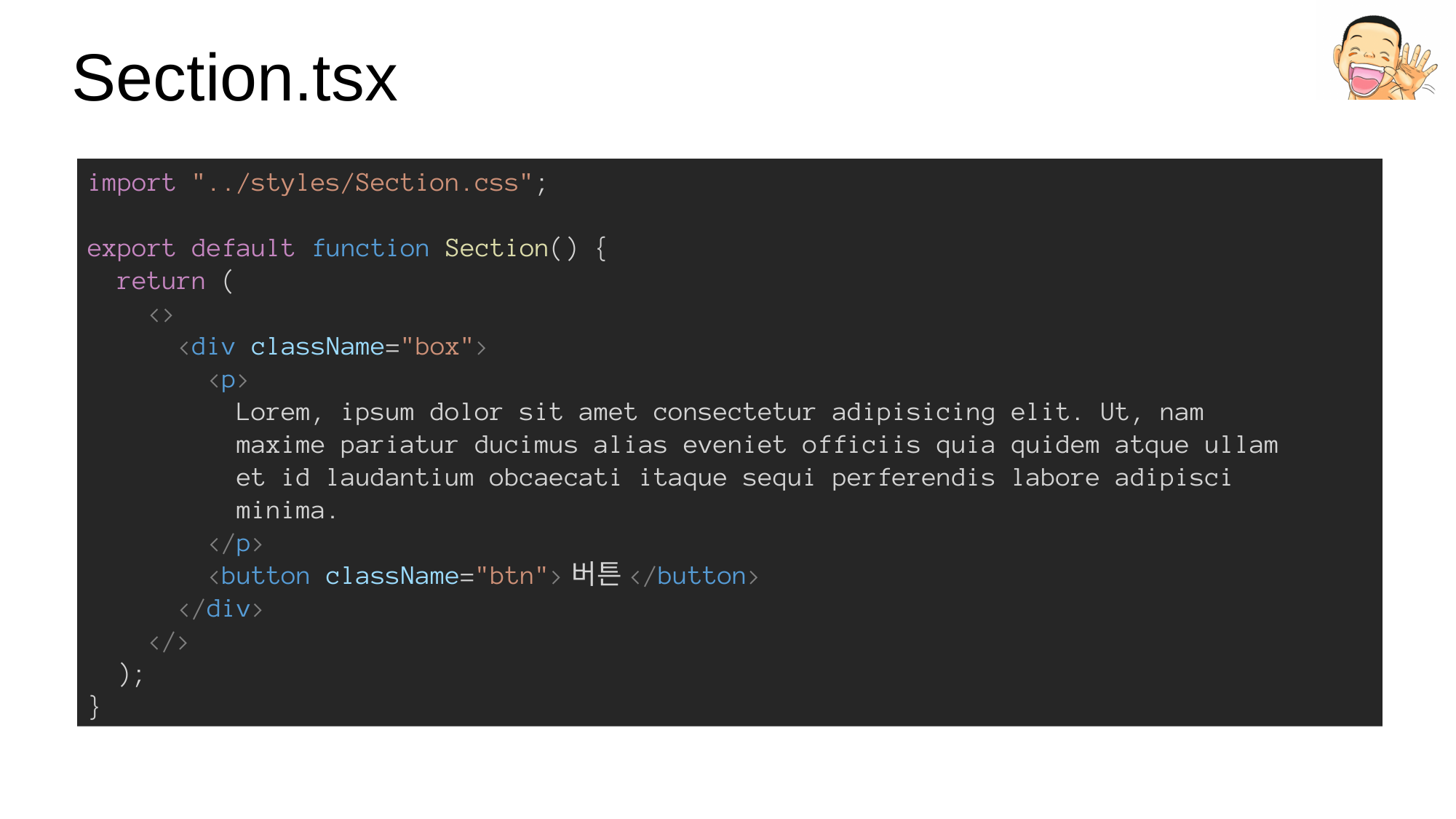

# Section.tsx
import "../styles/Section.css";

export default function Section() {
  return (
    <>
      <div className="box">
        <p>
          Lorem, ipsum dolor sit amet consectetur adipisicing elit. Ut, nam
          maxime pariatur ducimus alias eveniet officiis quia quidem atque ullam
          et id laudantium obcaecati itaque sequi perferendis labore adipisci
          minima.
        </p>
        <button className="btn">버튼</button>
      </div>
    </>
  );
}